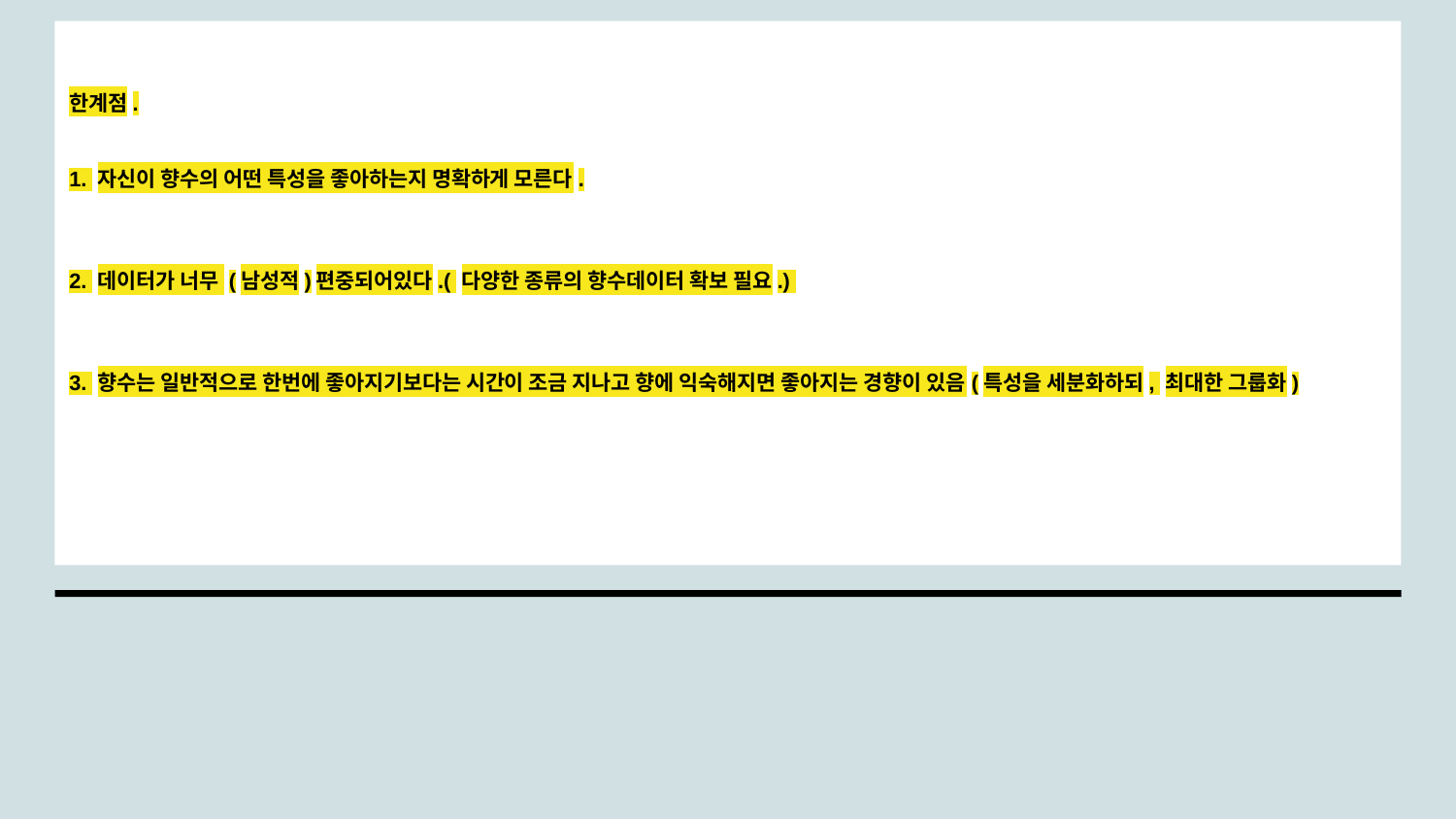

# 한계점.

1. 자신이 향수의 어떤 특성을 좋아하는지 명확하게 모른다.

2. 데이터가 너무 (남성적)편중되어있다.( 다양한 종류의 향수데이터 확보 필요.)

3. 향수는 일반적으로 한번에 좋아지기보다는 시간이 조금 지나고 향에 익숙해지면 좋아지는 경향이 있음(특성을 세분화하되, 최대한 그룹화)